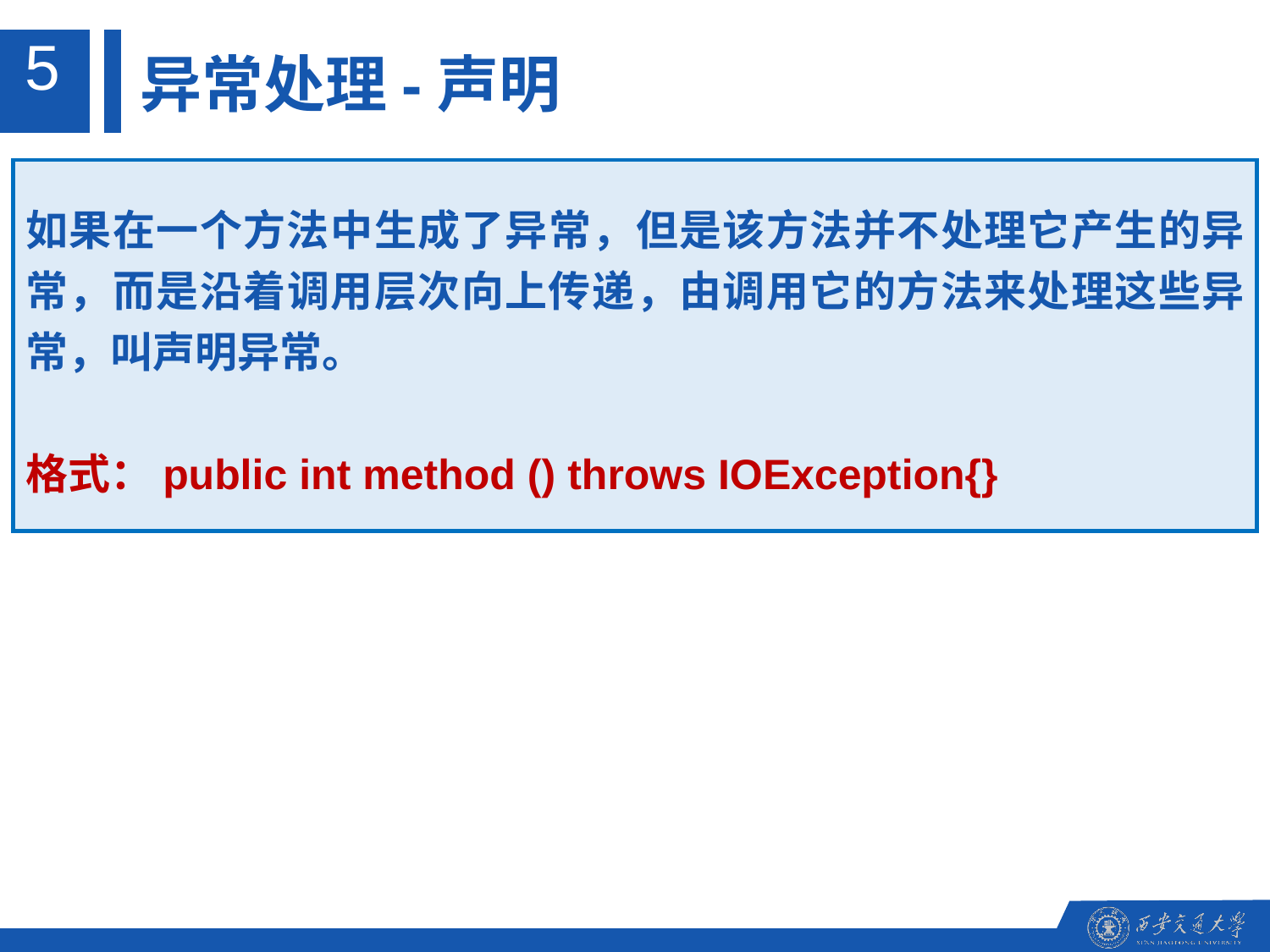

5
异常处理-声明
如果在一个方法中生成了异常，但是该方法并不处理它产生的异常，而是沿着调用层次向上传递，由调用它的方法来处理这些异常，叫声明异常。

格式：public int method () throws IOException{}